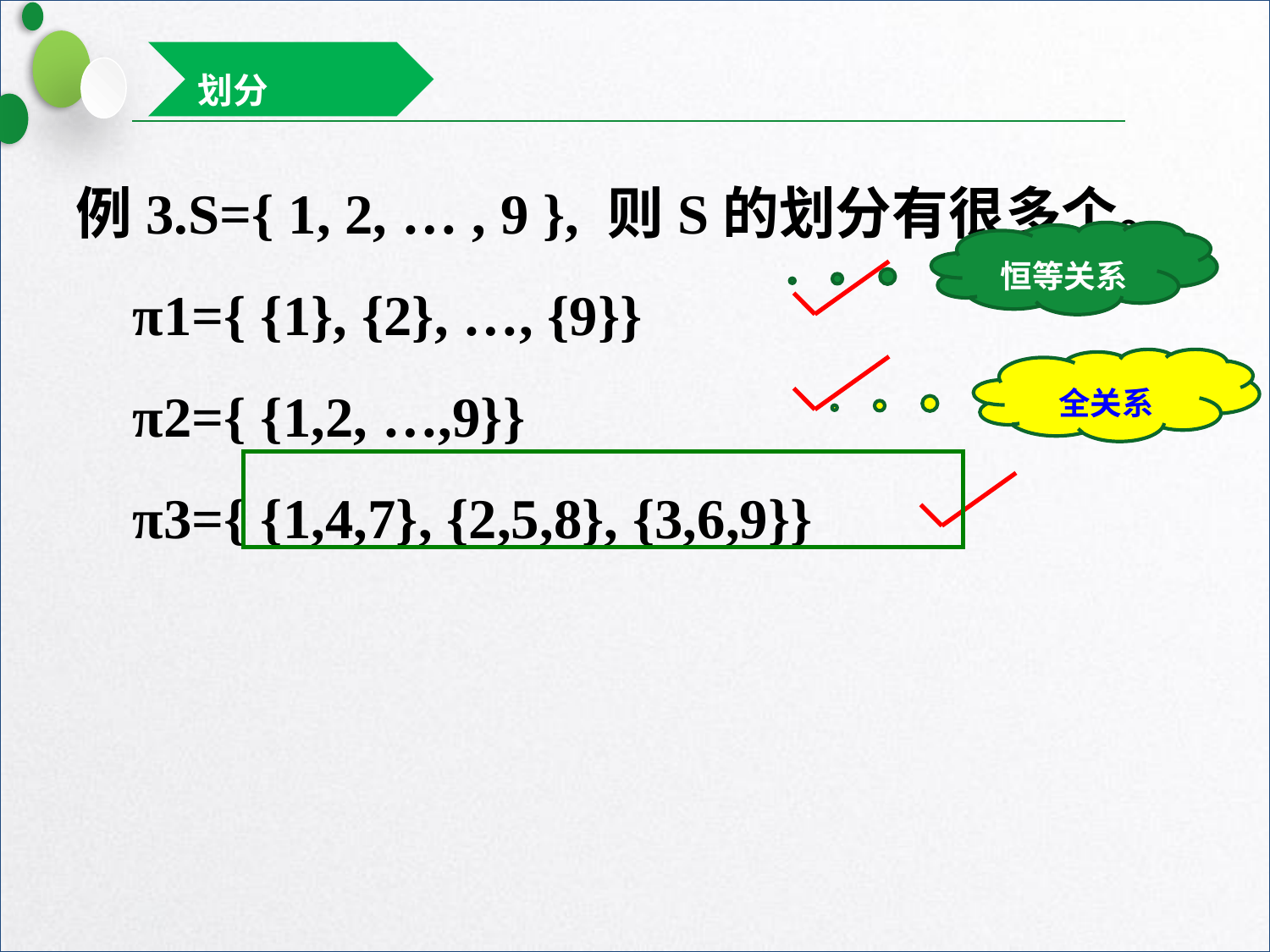

划分
例3.S={ 1, 2, … , 9 }, 则S的划分有很多个。
    π1={ {1}, {2}, …, {9}}
    π2={ {1,2, …,9}}
    π3={ {1,4,7}, {2,5,8}, {3,6,9}}
恒等关系

全关系